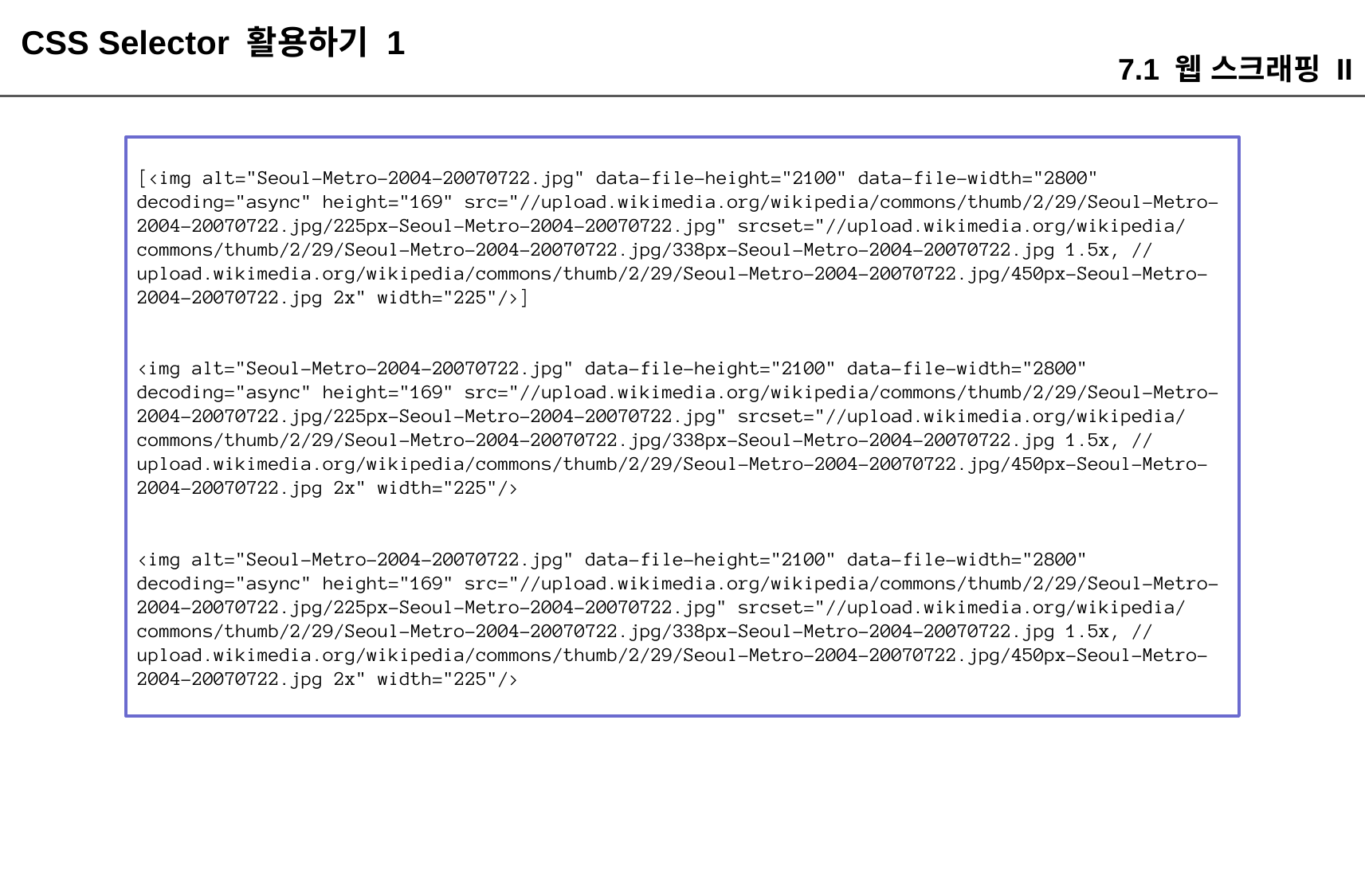

CSS Selector 활용하기 1
7.1 웹 스크래핑 II
[<img alt="Seoul-Metro-2004-20070722.jpg" data-file-height="2100" data-file-width="2800" decoding="async" height="169" src="//upload.wikimedia.org/wikipedia/commons/thumb/2/29/Seoul-Metro-2004-20070722.jpg/225px-Seoul-Metro-2004-20070722.jpg" srcset="//upload.wikimedia.org/wikipedia/commons/thumb/2/29/Seoul-Metro-2004-20070722.jpg/338px-Seoul-Metro-2004-20070722.jpg 1.5x, //upload.wikimedia.org/wikipedia/commons/thumb/2/29/Seoul-Metro-2004-20070722.jpg/450px-Seoul-Metro-2004-20070722.jpg 2x" width="225"/>]

<img alt="Seoul-Metro-2004-20070722.jpg" data-file-height="2100" data-file-width="2800" decoding="async" height="169" src="//upload.wikimedia.org/wikipedia/commons/thumb/2/29/Seoul-Metro-2004-20070722.jpg/225px-Seoul-Metro-2004-20070722.jpg" srcset="//upload.wikimedia.org/wikipedia/commons/thumb/2/29/Seoul-Metro-2004-20070722.jpg/338px-Seoul-Metro-2004-20070722.jpg 1.5x, //upload.wikimedia.org/wikipedia/commons/thumb/2/29/Seoul-Metro-2004-20070722.jpg/450px-Seoul-Metro-2004-20070722.jpg 2x" width="225"/>

<img alt="Seoul-Metro-2004-20070722.jpg" data-file-height="2100" data-file-width="2800" decoding="async" height="169" src="//upload.wikimedia.org/wikipedia/commons/thumb/2/29/Seoul-Metro-2004-20070722.jpg/225px-Seoul-Metro-2004-20070722.jpg" srcset="//upload.wikimedia.org/wikipedia/commons/thumb/2/29/Seoul-Metro-2004-20070722.jpg/338px-Seoul-Metro-2004-20070722.jpg 1.5x, //upload.wikimedia.org/wikipedia/commons/thumb/2/29/Seoul-Metro-2004-20070722.jpg/450px-Seoul-Metro-2004-20070722.jpg 2x" width="225"/>